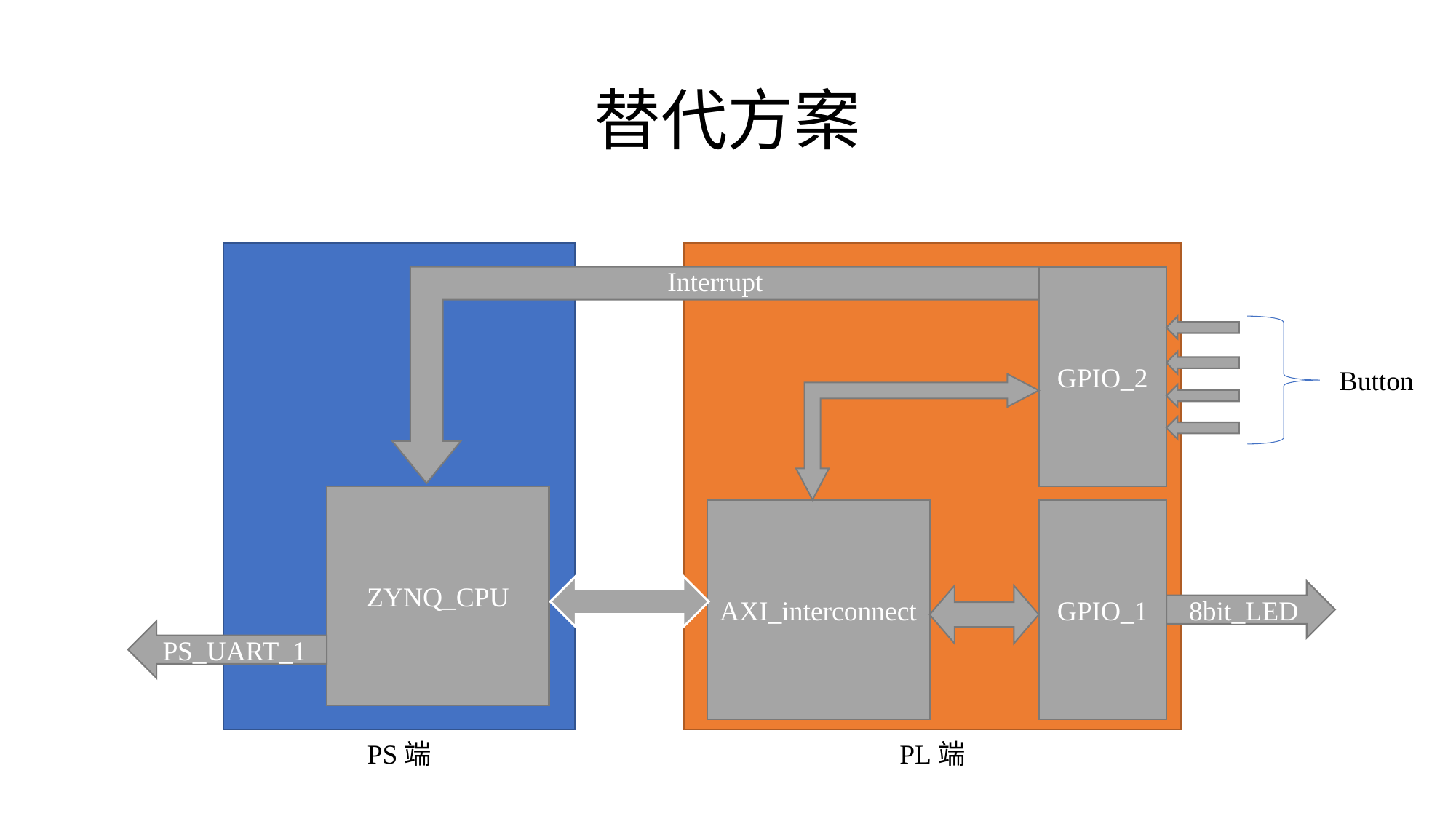

# 替代方案

Interrupt

GPIO_2

Button

ZYNQ_CPU
AXI_interconnect
GPIO_1

8bit_LED

PS_UART_1
PS端
PL端